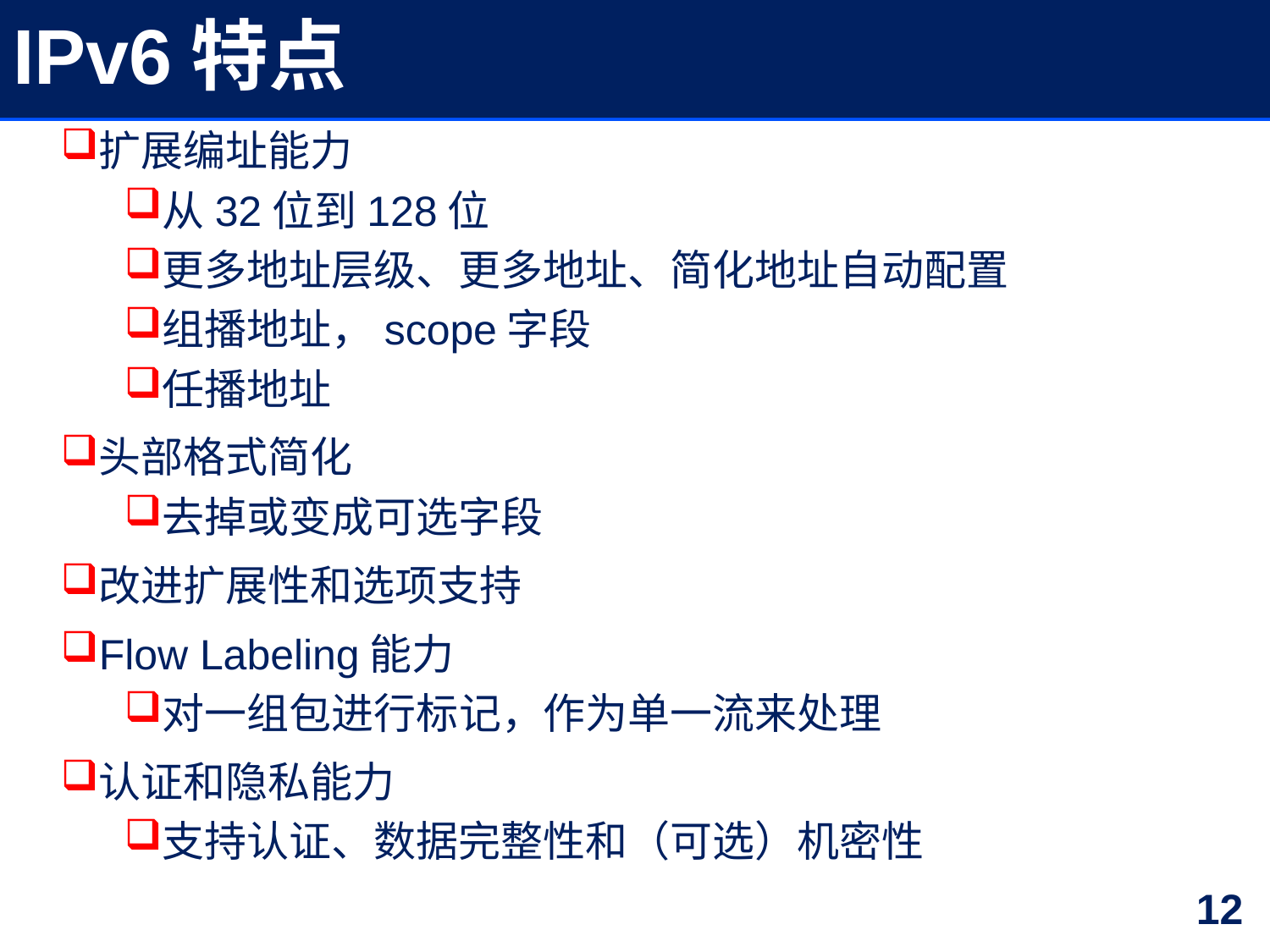

# IPv6特点
扩展编址能力
从32位到128位
更多地址层级、更多地址、简化地址自动配置
组播地址，scope字段
任播地址
头部格式简化
去掉或变成可选字段
改进扩展性和选项支持
Flow Labeling能力
对一组包进行标记，作为单一流来处理
认证和隐私能力
支持认证、数据完整性和（可选）机密性
12